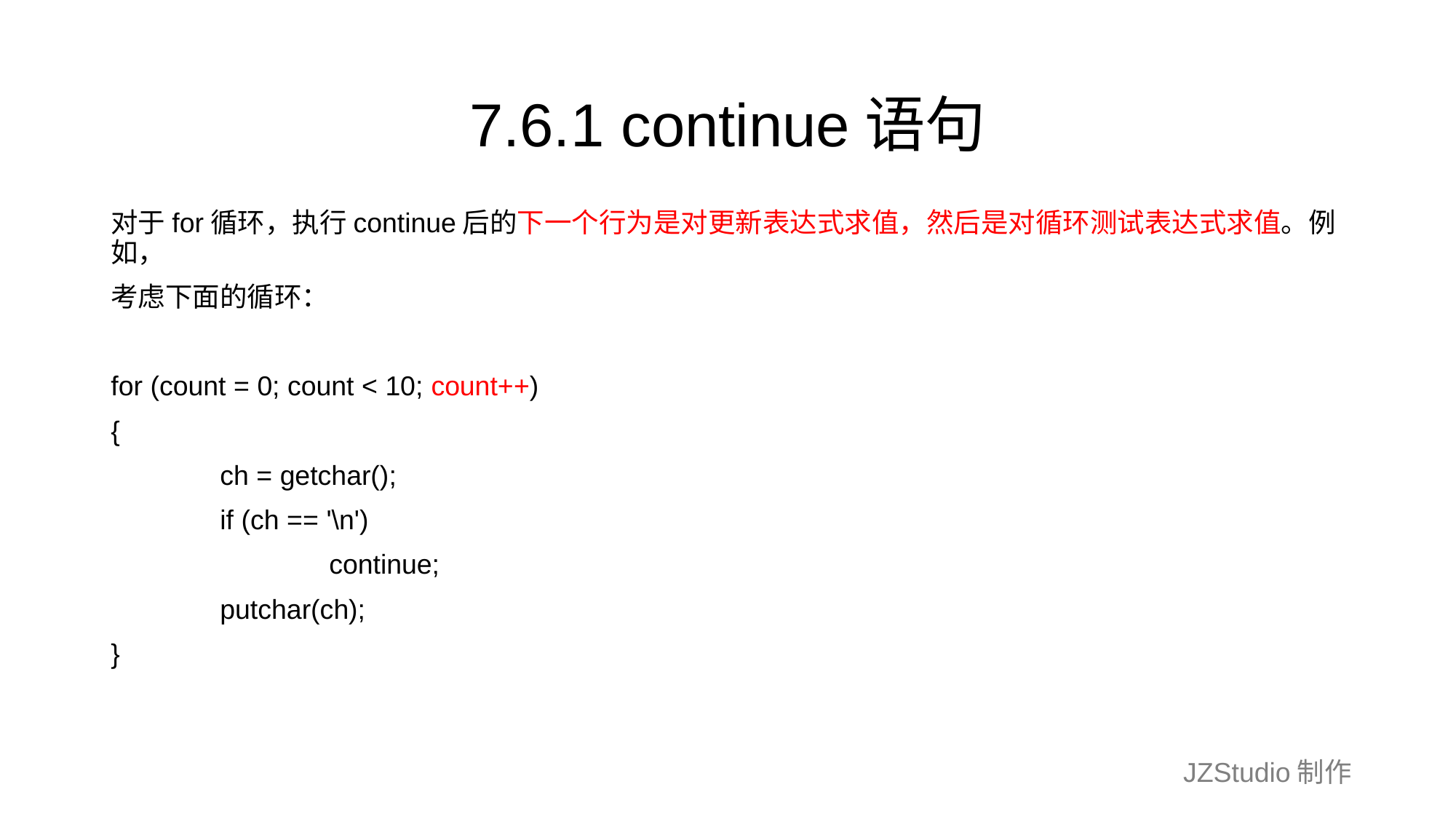

# 7.6.1 continue语句
对于for循环，执行continue后的下一个行为是对更新表达式求值，然后是对循环测试表达式求值。例如，
考虑下面的循环：

for (count = 0; count < 10; count++)
{
	ch = getchar();
	if (ch == '\n')
		continue;
	putchar(ch);
}